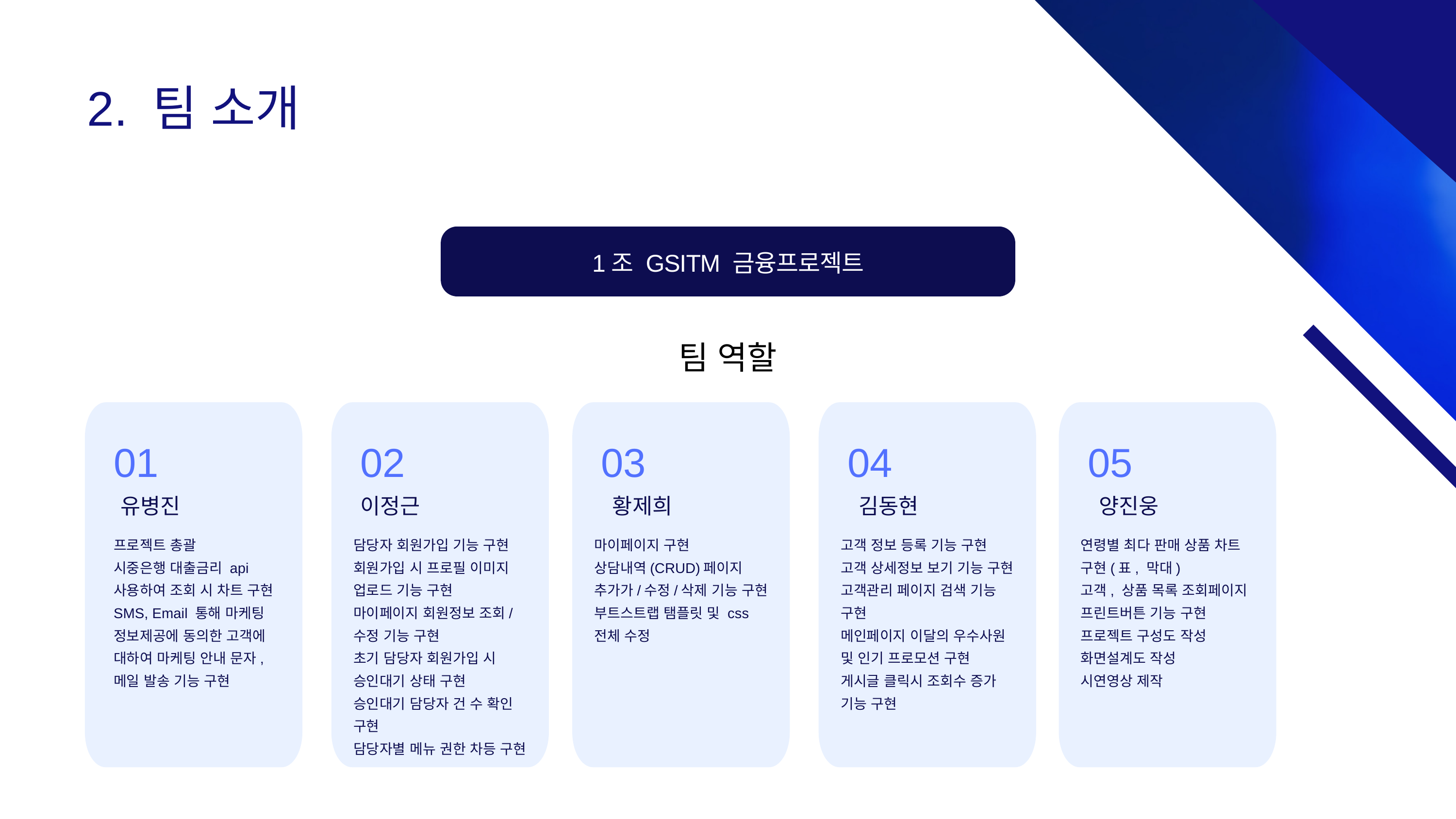

2. 팀 소개

1조 GSITM 금융프로젝트
팀 역할

01
02
03
04
05
유병진
이정근
 황제희
 김동현
 양진웅
프로젝트 총괄
시중은행 대출금리 api 사용하여 조회 시 차트 구현
SMS, Email 통해 마케팅 정보제공에 동의한 고객에 대하여 마케팅 안내 문자,메일 발송 기능 구현
담당자 회원가입 기능 구현
회원가입 시 프로필 이미지 업로드 기능 구현
마이페이지 회원정보 조회/수정 기능 구현
초기 담당자 회원가입 시 승인대기 상태 구현
승인대기 담당자 건 수 확인 구현
담당자별 메뉴 권한 차등 구현
마이페이지 구현
상담내역(CRUD)페이지 추가가/수정/삭제 기능 구현
부트스트랩 탬플릿 및 css 전체 수정
고객 정보 등록 기능 구현
고객 상세정보 보기 기능 구현
고객관리 페이지 검색 기능 구현
메인페이지 이달의 우수사원 및 인기 프로모션 구현
게시글 클릭시 조회수 증가 기능 구현
연령별 최다 판매 상품 차트 구현(표, 막대)
고객, 상품 목록 조회페이지 프린트버튼 기능 구현
프로젝트 구성도 작성
화면설계도 작성
시연영상 제작